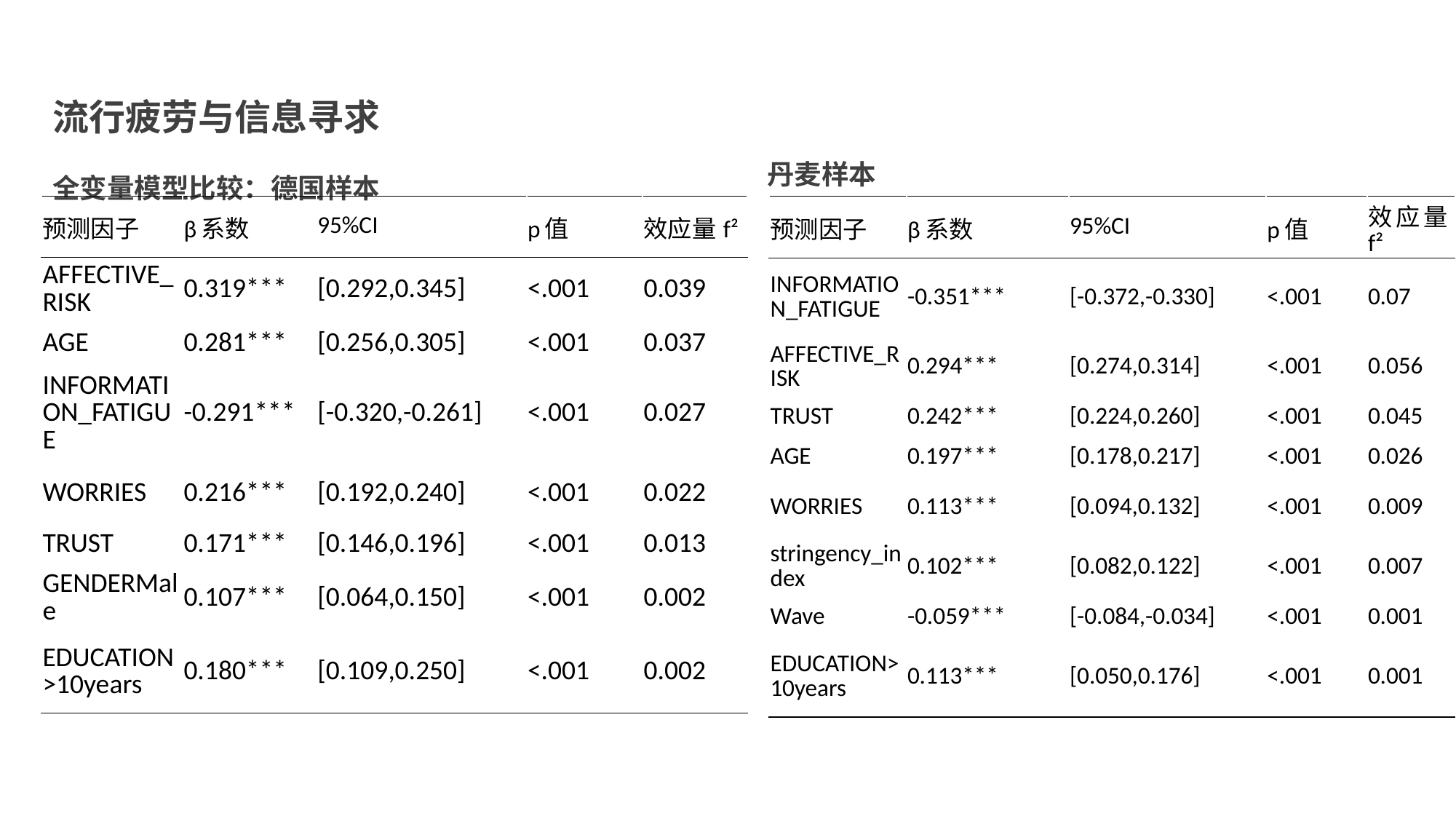

流行疲劳与信息寻求
全变量模型比较：德国样本
丹麦样本
| 预测因子 | β系数 | 95%CI | p值 | 效应量f² |
| --- | --- | --- | --- | --- |
| AFFECTIVE\_RISK | 0.319\*\*\* | [0.292,0.345] | <.001 | 0.039 |
| AGE | 0.281\*\*\* | [0.256,0.305] | <.001 | 0.037 |
| INFORMATION\_FATIGUE | -0.291\*\*\* | [-0.320,-0.261] | <.001 | 0.027 |
| WORRIES | 0.216\*\*\* | [0.192,0.240] | <.001 | 0.022 |
| TRUST | 0.171\*\*\* | [0.146,0.196] | <.001 | 0.013 |
| GENDERMale | 0.107\*\*\* | [0.064,0.150] | <.001 | 0.002 |
| EDUCATION>10years | 0.180\*\*\* | [0.109,0.250] | <.001 | 0.002 |
| 预测因子 | β系数 | 95%CI | p值 | 效应量f² |
| --- | --- | --- | --- | --- |
| INFORMATION\_FATIGUE | -0.351\*\*\* | [-0.372,-0.330] | <.001 | 0.07 |
| AFFECTIVE\_RISK | 0.294\*\*\* | [0.274,0.314] | <.001 | 0.056 |
| TRUST | 0.242\*\*\* | [0.224,0.260] | <.001 | 0.045 |
| AGE | 0.197\*\*\* | [0.178,0.217] | <.001 | 0.026 |
| WORRIES | 0.113\*\*\* | [0.094,0.132] | <.001 | 0.009 |
| stringency\_index | 0.102\*\*\* | [0.082,0.122] | <.001 | 0.007 |
| Wave | -0.059\*\*\* | [-0.084,-0.034] | <.001 | 0.001 |
| EDUCATION>10years | 0.113\*\*\* | [0.050,0.176] | <.001 | 0.001 |